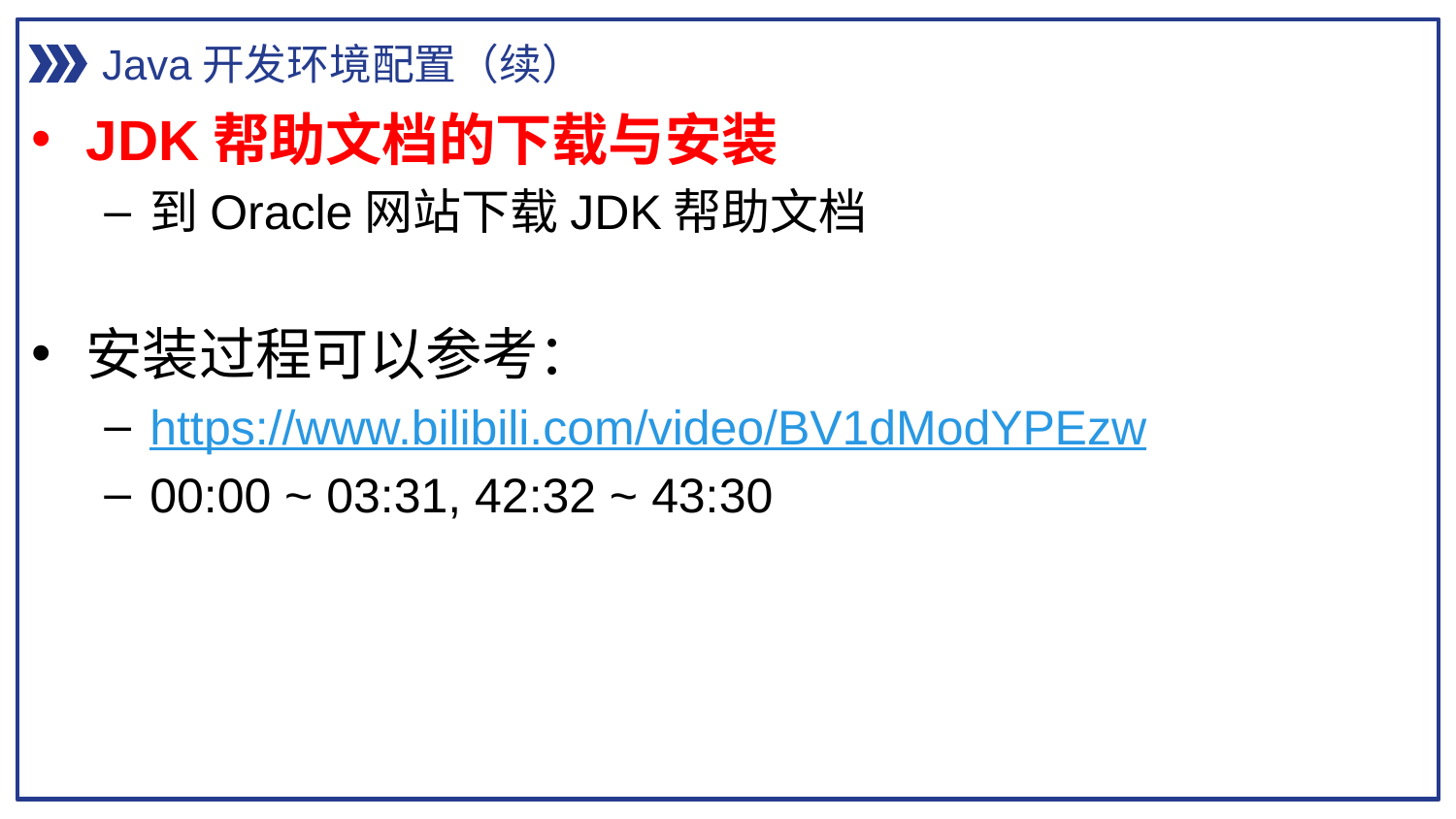

Java开发环境配置（续）

JDK帮助文档的下载与安装
到Oracle网站下载JDK帮助文档

安装过程可以参考：
https://www.bilibili.com/video/BV1dModYPEzw
00:00 ~ 03:31, 42:32 ~ 43:30